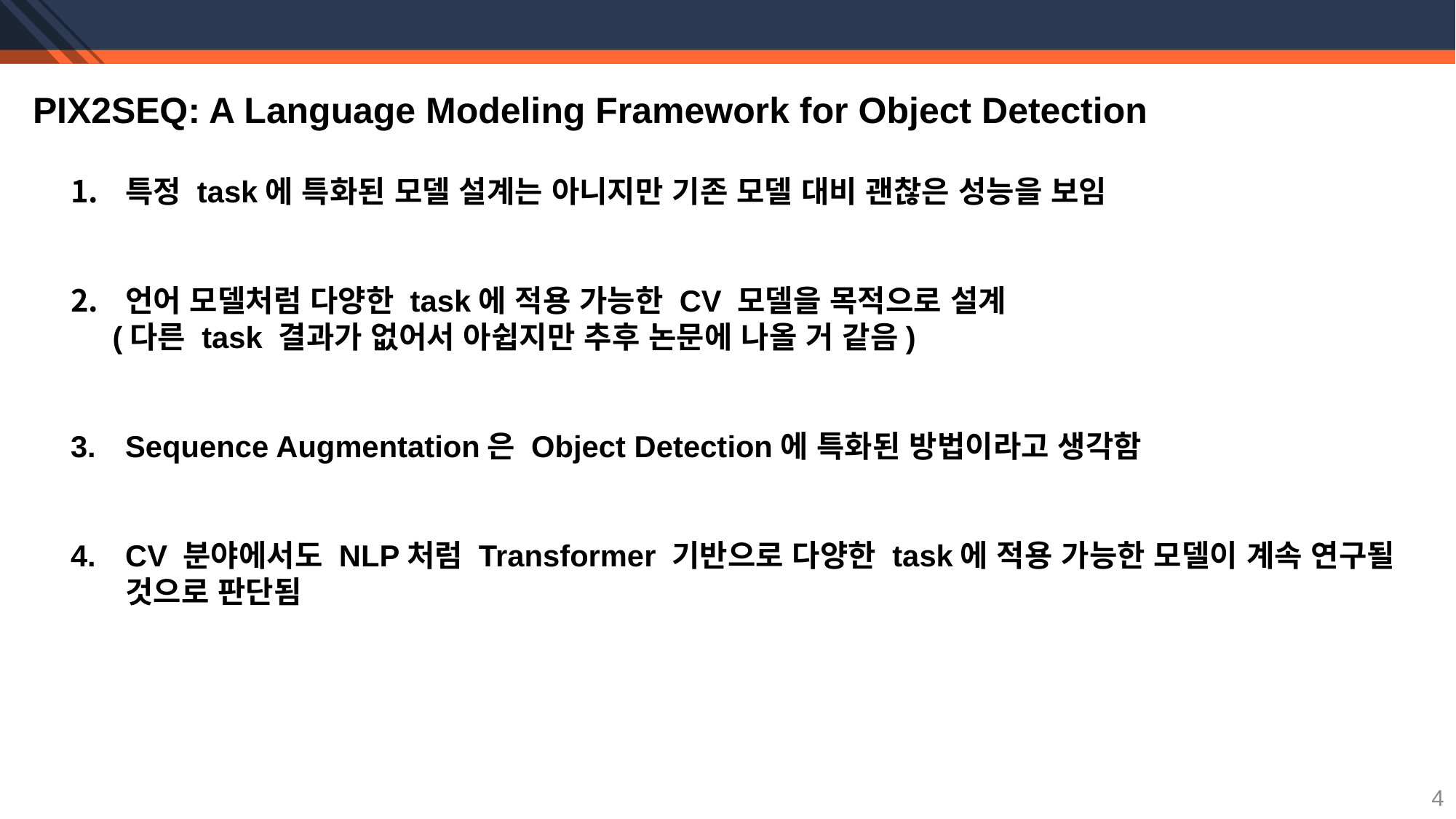

PIX2SEQ: A Language Modeling Framework for Object Detection
특정 task에 특화된 모델 설계는 아니지만 기존 모델 대비 괜찮은 성능을 보임

언어 모델처럼 다양한 task에 적용 가능한 CV 모델을 목적으로 설계
     (다른 task 결과가 없어서 아쉽지만 추후 논문에 나올 거 같음)

Sequence Augmentation은 Object Detection에 특화된 방법이라고 생각함

CV 분야에서도 NLP처럼 Transformer 기반으로 다양한 task에 적용 가능한 모델이 계속 연구될 것으로 판단됨
4